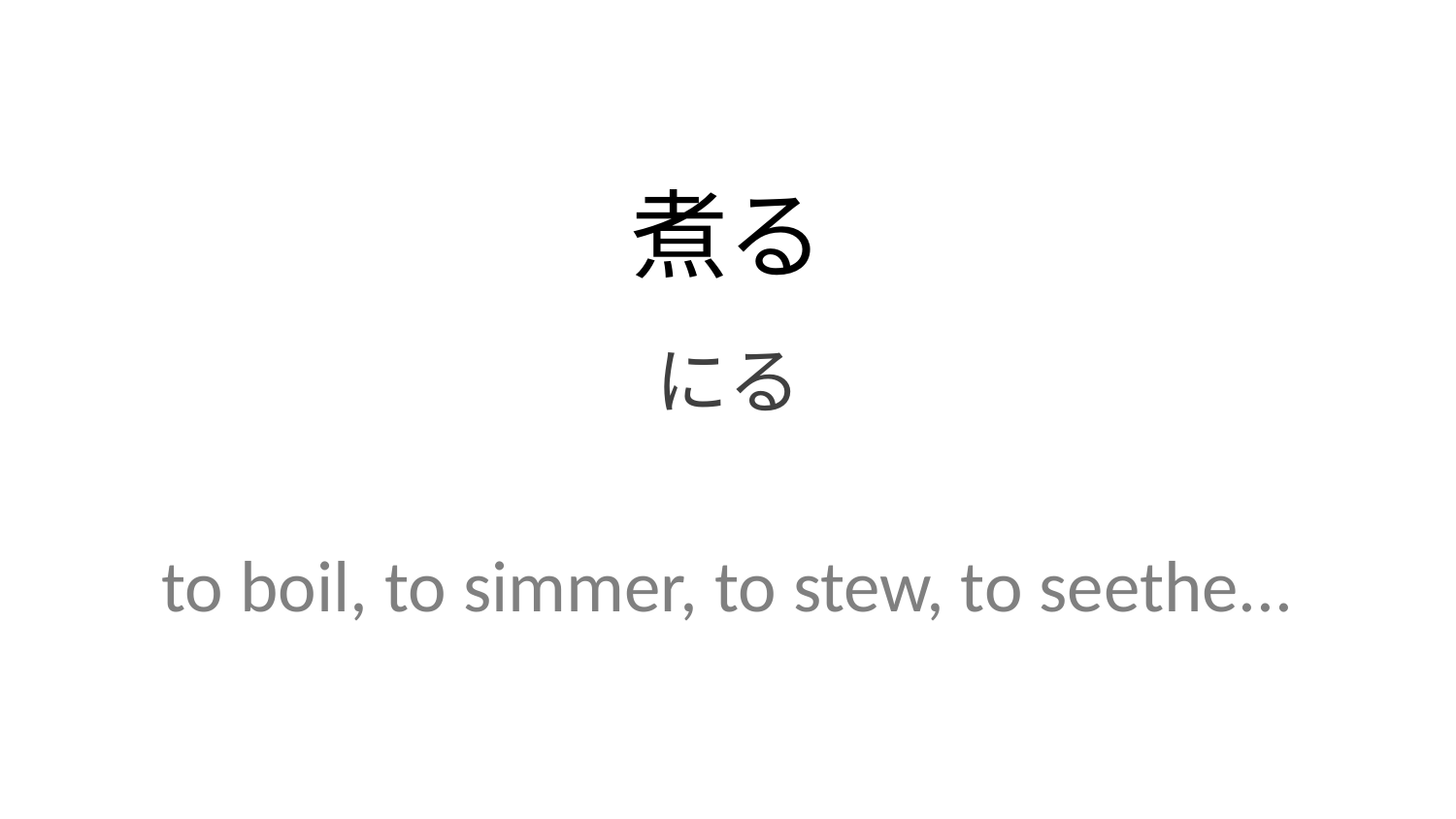

煮る

にる
to boil, to simmer, to stew, to seethe...